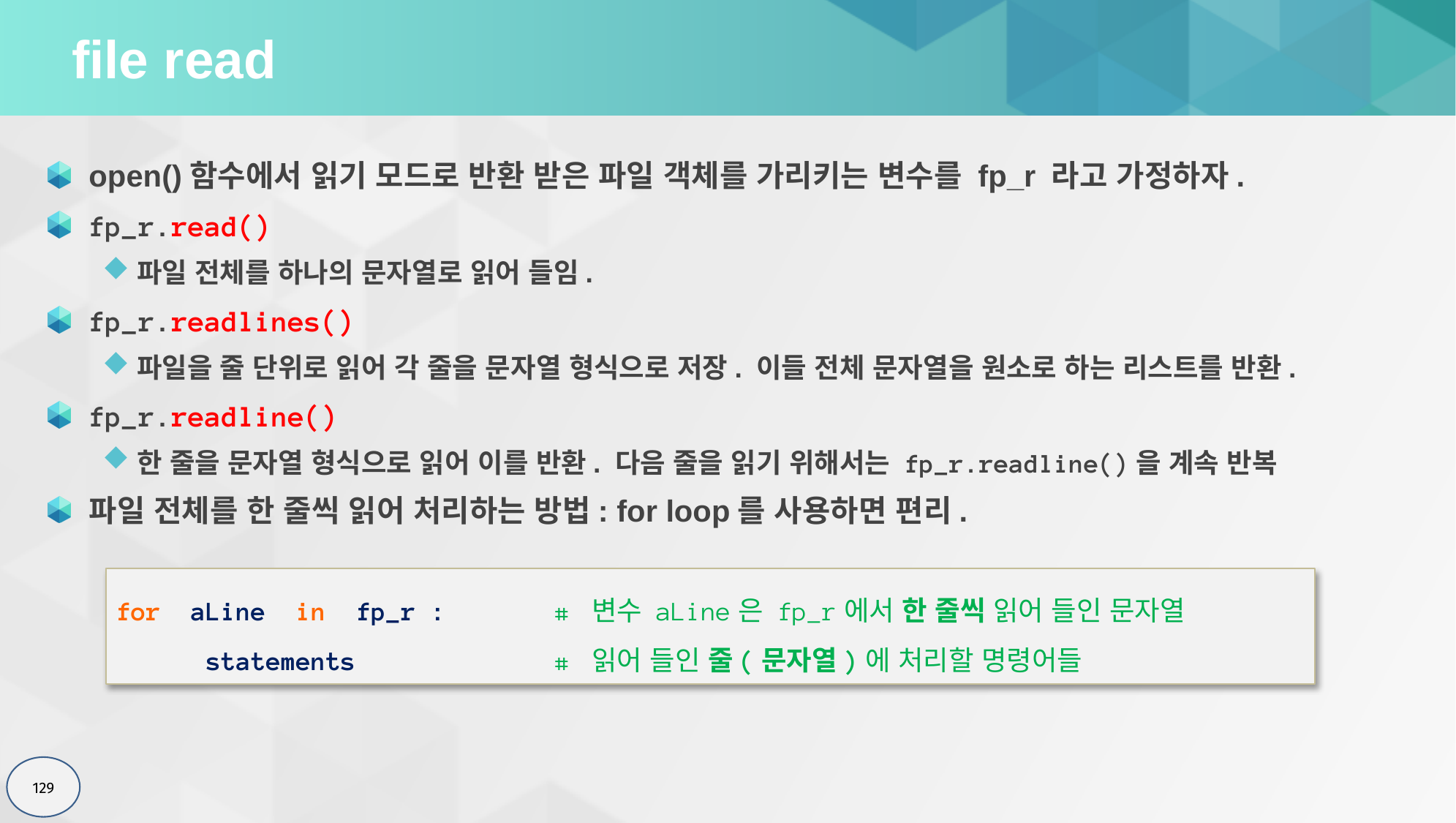

# file read
open()함수에서 읽기 모드로 반환 받은 파일 객체를 가리키는 변수를 fp_r 라고 가정하자.
fp_r.read()
파일 전체를 하나의 문자열로 읽어 들임.
fp_r.readlines()
파일을 줄 단위로 읽어 각 줄을 문자열 형식으로 저장. 이들 전체 문자열을 원소로 하는 리스트를 반환.
fp_r.readline()
한 줄을 문자열 형식으로 읽어 이를 반환. 다음 줄을 읽기 위해서는 fp_r.readline()을 계속 반복
파일 전체를 한 줄씩 읽어 처리하는 방법: for loop를 사용하면 편리.

for  aLine  in  fp_r :	# 변수 aLine은 fp_r에서 한 줄씩 읽어 들인 문자열
      statements   		# 읽어 들인 줄(문자열)에 처리할 명령어들